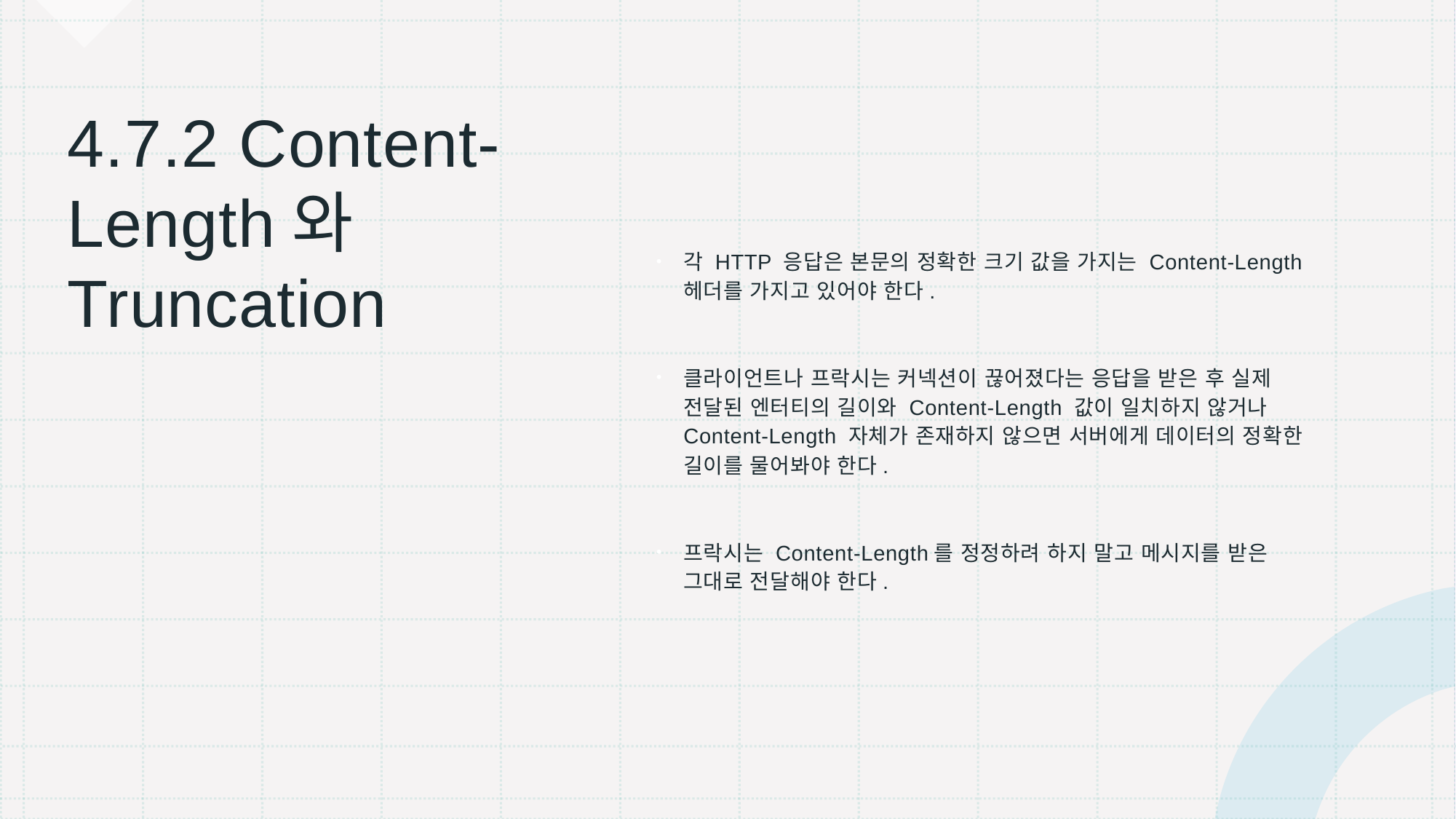

# 4.7.2 Content-Length와 Truncation
각 HTTP 응답은 본문의 정확한 크기 값을 가지는 Content-Length 헤더를 가지고 있어야 한다.

클라이언트나 프락시는 커넥션이 끊어졌다는 응답을 받은 후 실제 전달된 엔터티의 길이와 Content-Length 값이 일치하지 않거나 Content-Length 자체가 존재하지 않으면 서버에게 데이터의 정확한 길이를 물어봐야 한다.

프락시는 Content-Length를 정정하려 하지 말고 메시지를 받은 그대로 전달해야 한다.